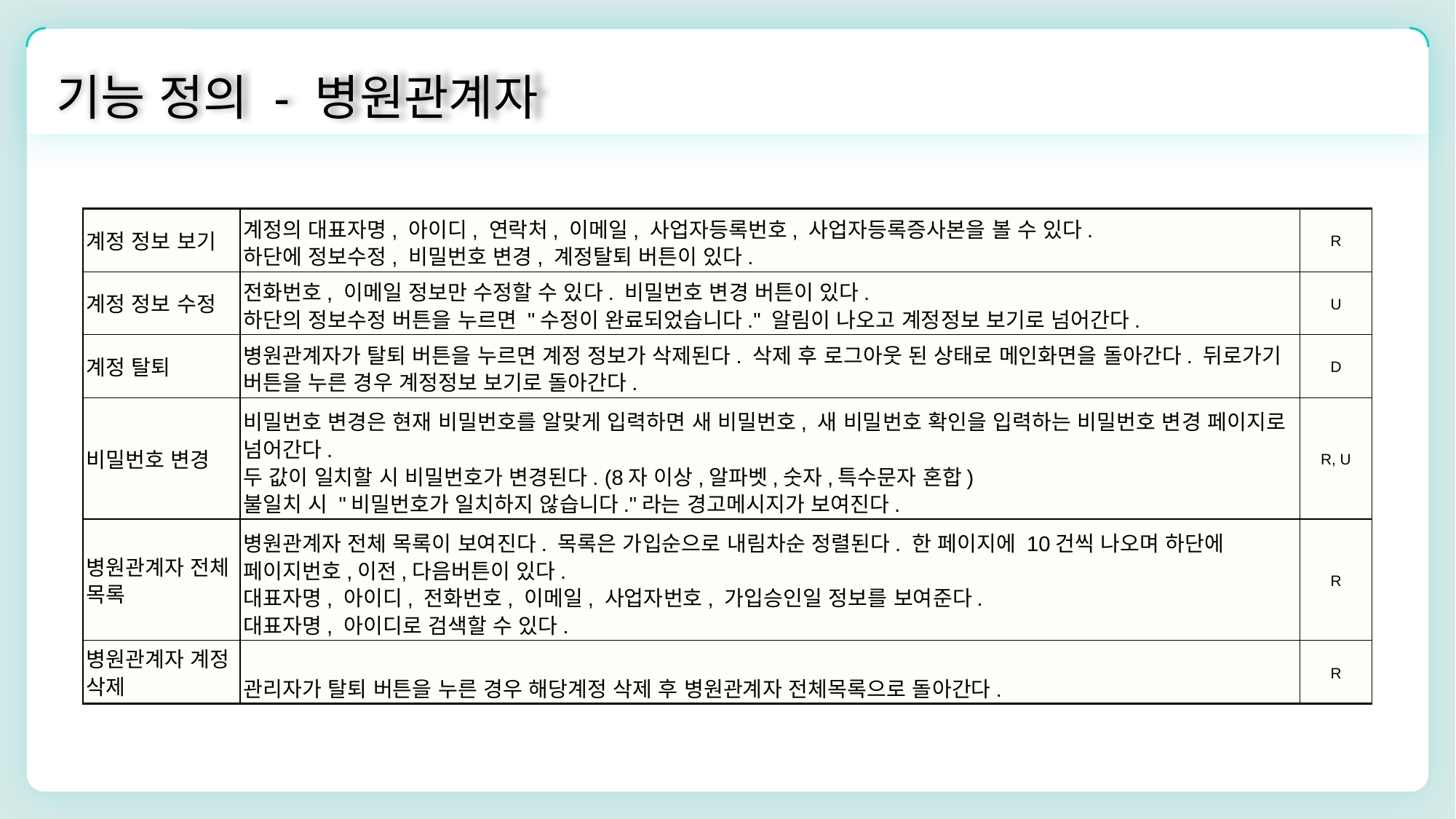

기능 정의 - 병원관계자
| 계정 정보 보기 | 계정의 대표자명, 아이디, 연락처, 이메일, 사업자등록번호, 사업자등록증사본을 볼 수 있다. 하단에 정보수정, 비밀번호 변경, 계정탈퇴 버튼이 있다. | R |
| --- | --- | --- |
| 계정 정보 수정 | 전화번호, 이메일 정보만 수정할 수 있다. 비밀번호 변경 버튼이 있다. 하단의 정보수정 버튼을 누르면 "수정이 완료되었습니다." 알림이 나오고 계정정보 보기로 넘어간다. | U |
| 계정 탈퇴 | 병원관계자가 탈퇴 버튼을 누르면 계정 정보가 삭제된다. 삭제 후 로그아웃 된 상태로 메인화면을 돌아간다. 뒤로가기 버튼을 누른 경우 계정정보 보기로 돌아간다. | D |
| 비밀번호 변경 | 비밀번호 변경은 현재 비밀번호를 알맞게 입력하면 새 비밀번호, 새 비밀번호 확인을 입력하는 비밀번호 변경 페이지로 넘어간다. 두 값이 일치할 시 비밀번호가 변경된다. (8자 이상,알파벳,숫자,특수문자 혼합) 불일치 시 "비밀번호가 일치하지 않습니다."라는 경고메시지가 보여진다. | R, U |
| 병원관계자 전체 목록 | 병원관계자 전체 목록이 보여진다. 목록은 가입순으로 내림차순 정렬된다. 한 페이지에 10건씩 나오며 하단에 페이지번호,이전,다음버튼이 있다. 대표자명, 아이디, 전화번호, 이메일, 사업자번호, 가입승인일 정보를 보여준다. 대표자명, 아이디로 검색할 수 있다. | R |
| 병원관계자 계정 삭제 | 관리자가 탈퇴 버튼을 누른 경우 해당계정 삭제 후 병원관계자 전체목록으로 돌아간다. | R |